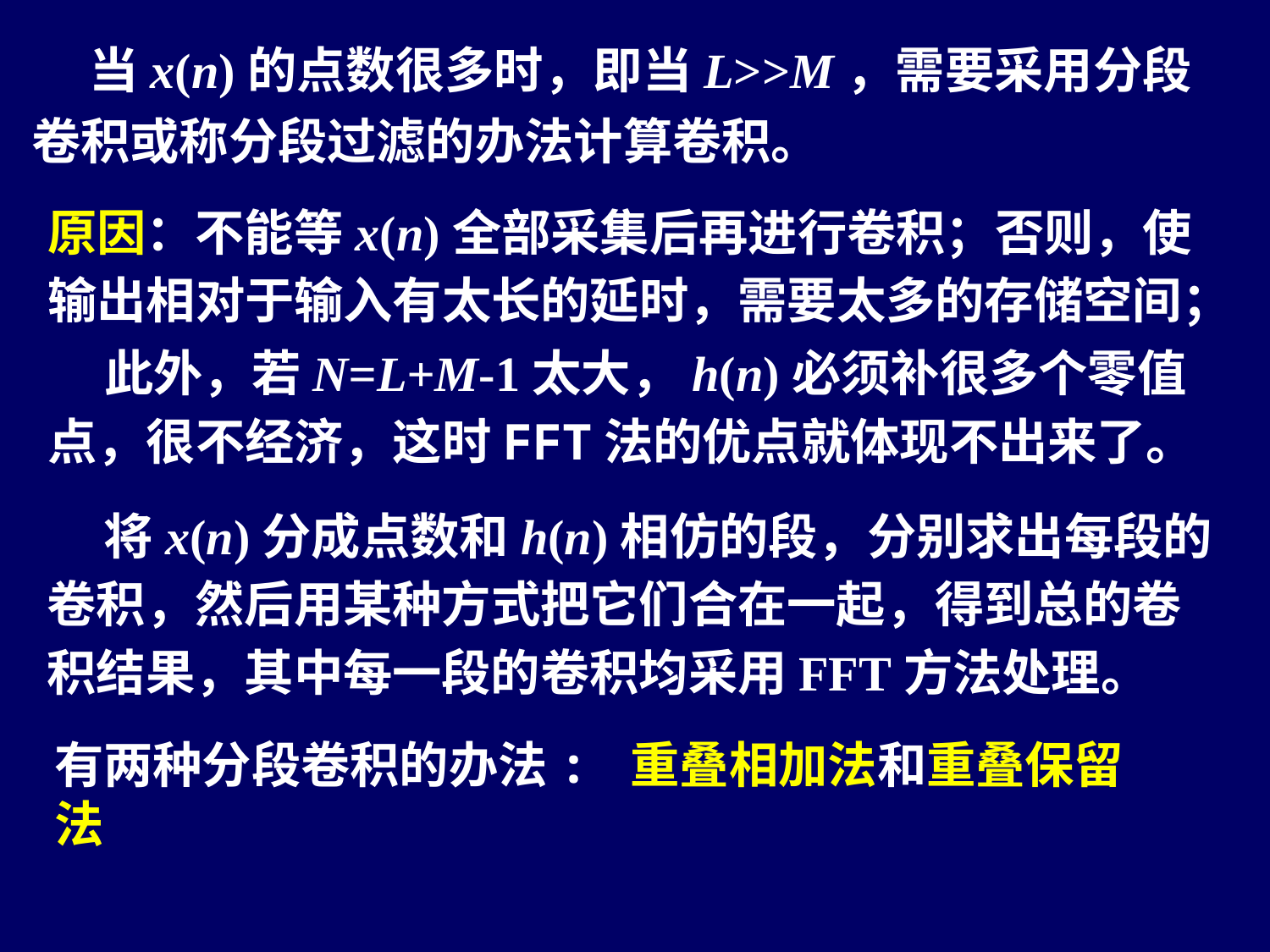

当x(n)的点数很多时，即当L>>M，需要采用分段卷积或称分段过滤的办法计算卷积。
原因：不能等x(n)全部采集后再进行卷积；否则，使输出相对于输入有太长的延时，需要太多的存储空间；
    此外，若N=L+M-1太大，h(n)必须补很多个零值点，很不经济，这时FFT法的优点就体现不出来了。
    将x(n)分成点数和h(n)相仿的段，分别求出每段的卷积，然后用某种方式把它们合在一起，得到总的卷积结果，其中每一段的卷积均采用FFT方法处理。
有两种分段卷积的办法: 重叠相加法和重叠保留法